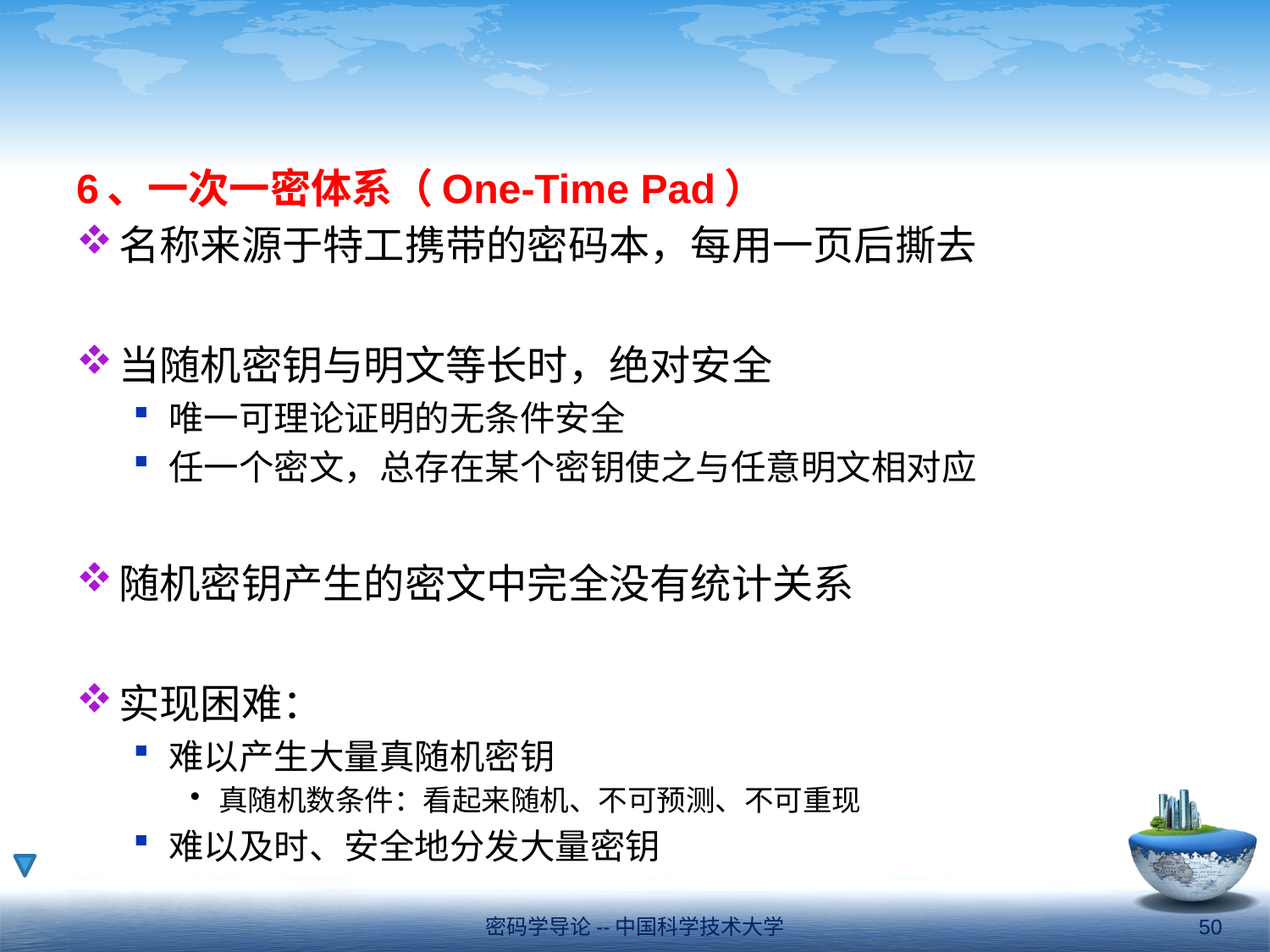

#
6、一次一密体系（One-Time Pad）
名称来源于特工携带的密码本，每用一页后撕去

当随机密钥与明文等长时，绝对安全
唯一可理论证明的无条件安全
任一个密文，总存在某个密钥使之与任意明文相对应

随机密钥产生的密文中完全没有统计关系

实现困难：
难以产生大量真随机密钥
真随机数条件：看起来随机、不可预测、不可重现
难以及时、安全地分发大量密钥

密码学导论--中国科学技术大学
50